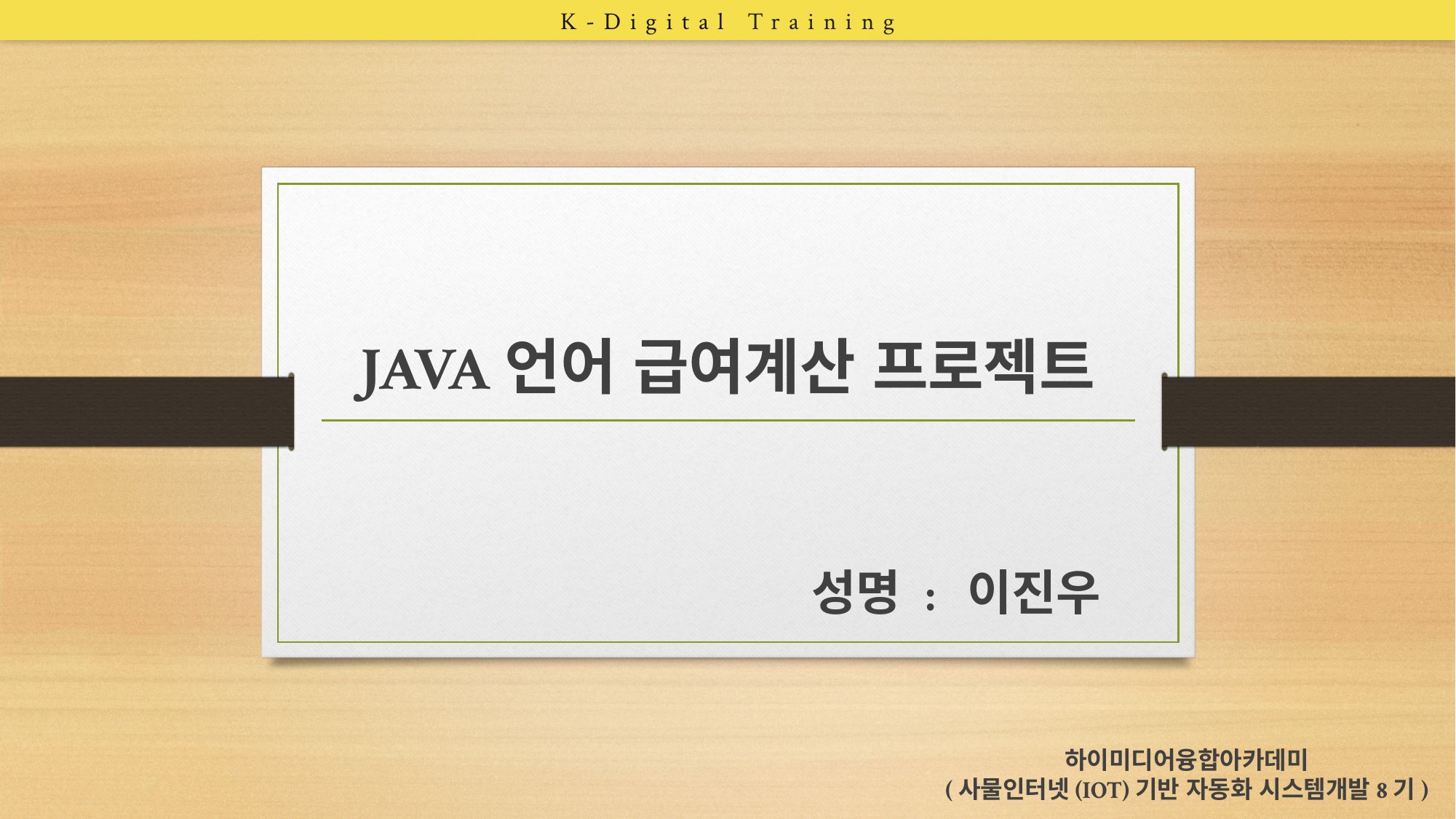

K-Digital Training
JAVA언어 급여계산 프로젝트
성명 :  이진우
하이미디어융합아카데미
(사물인터넷(IOT)기반 자동화 시스템개발8기)